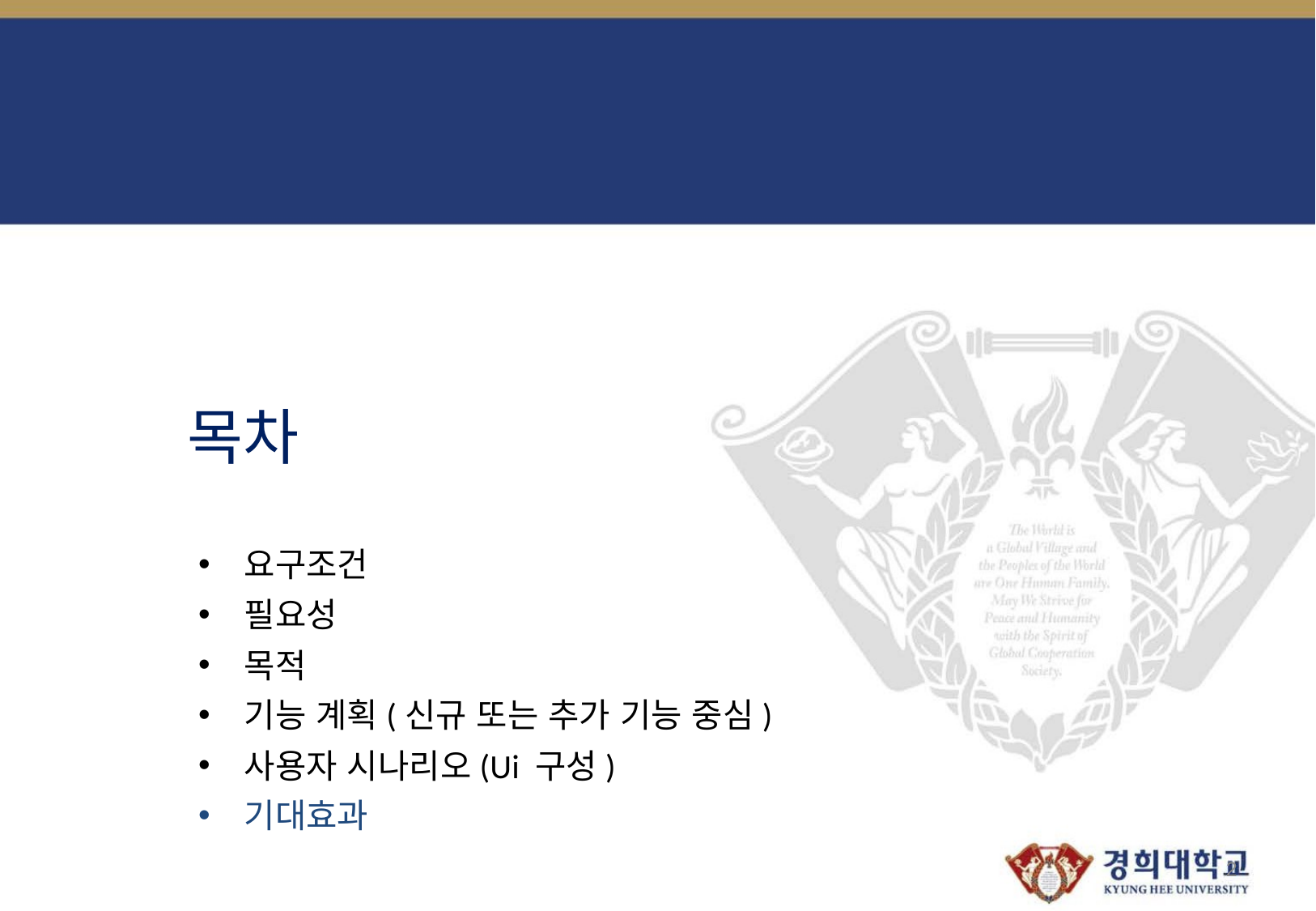

# 목차
요구조건
필요성
목적
기능 계획(신규 또는 추가 기능 중심)
사용자 시나리오(Ui 구성)
기대효과
2